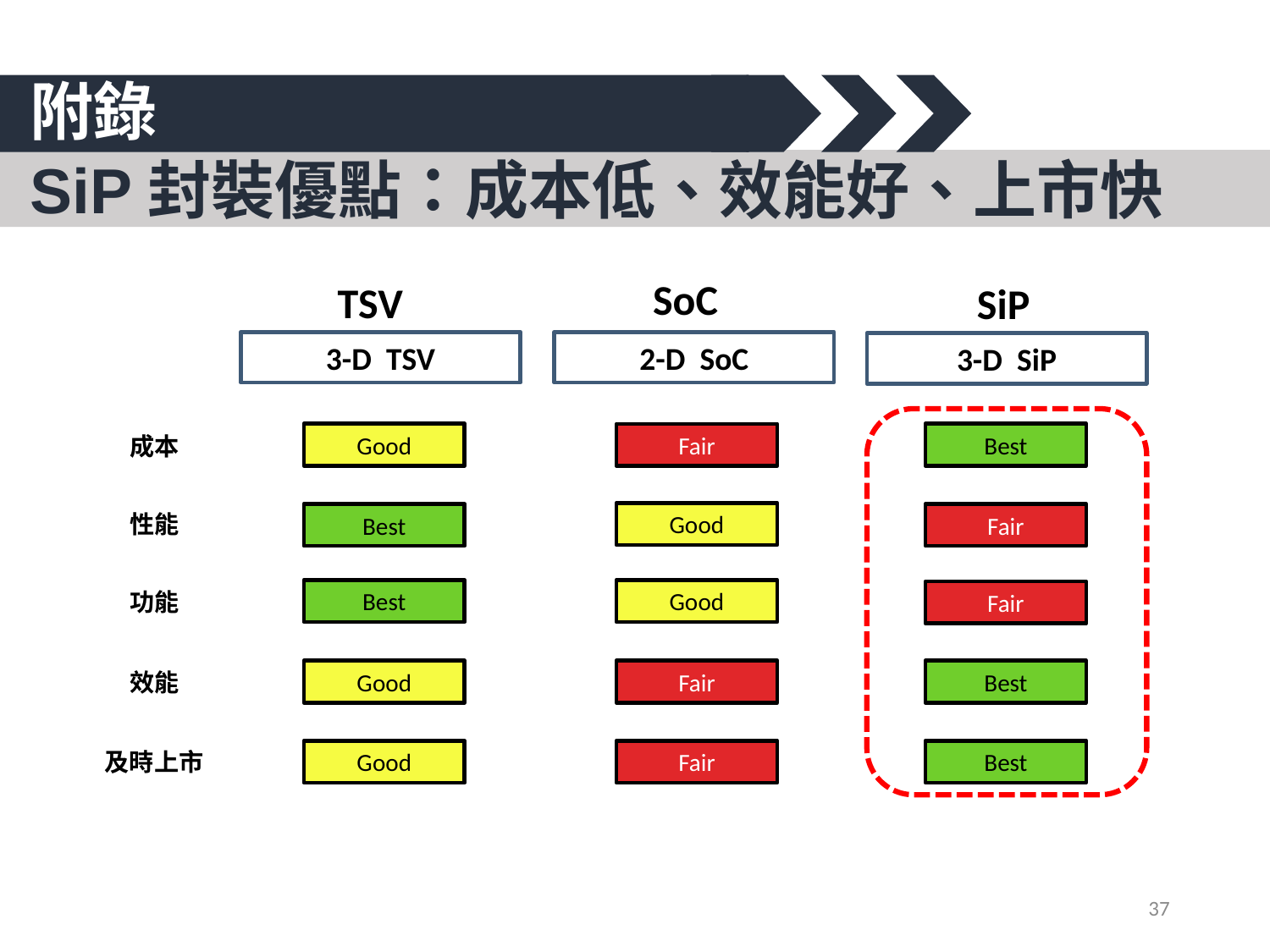

附錄
SiP封裝優點：成本低、效能好、上市快
SoC
TSV
SiP
3-D  TSV
2-D  SoC
3-D  SiP
Good
Best
Fair
Good
Best
Fair
Best
Good
Fair
Good
Fair
Best
Good
Fair
Best
成本
性能
功能
效能
及時上市

37